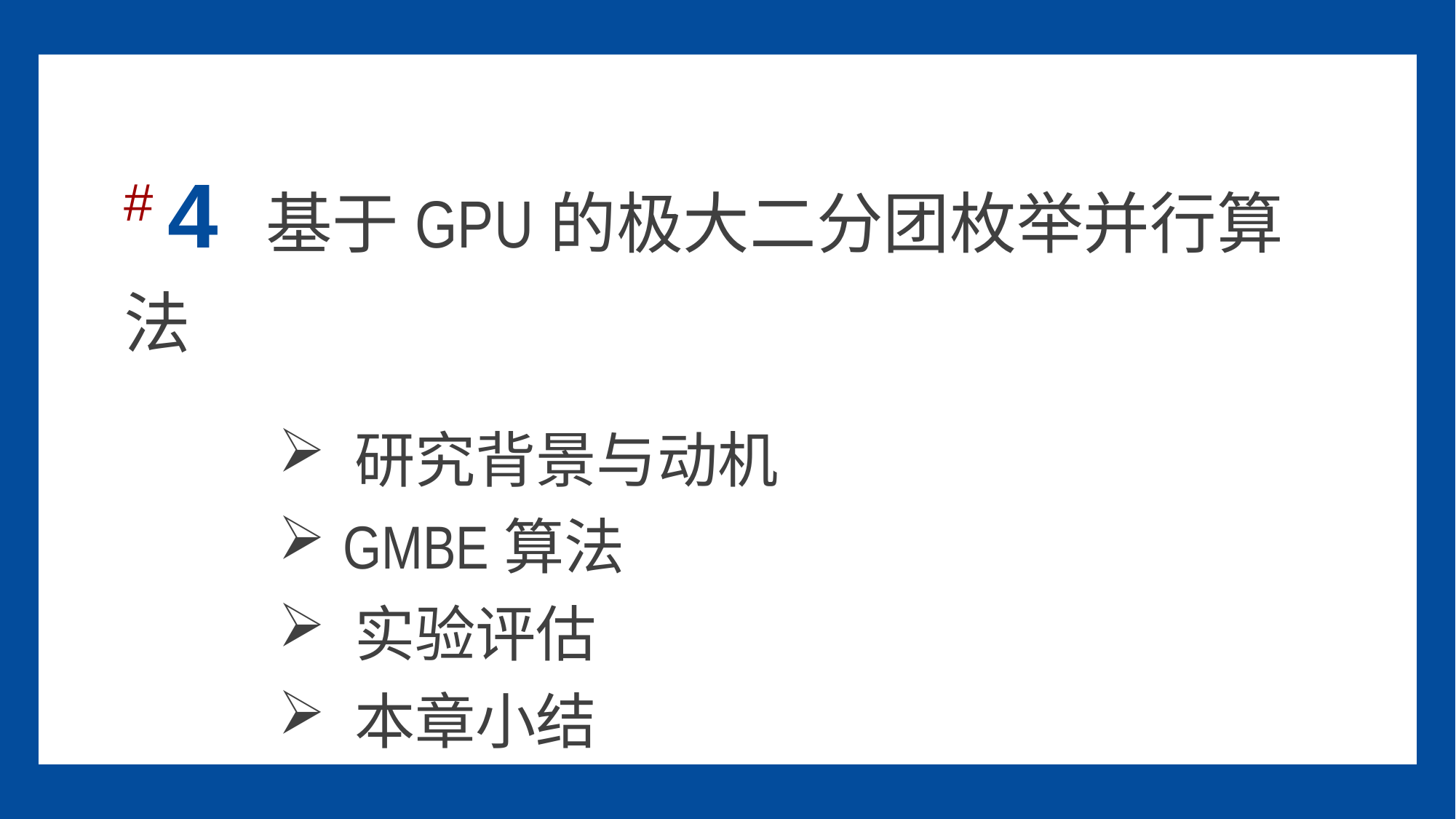

# 4 基于GPU的极大二分团枚举并行算法
 研究背景与动机
 GMBE算法
 实验评估
 本章小结